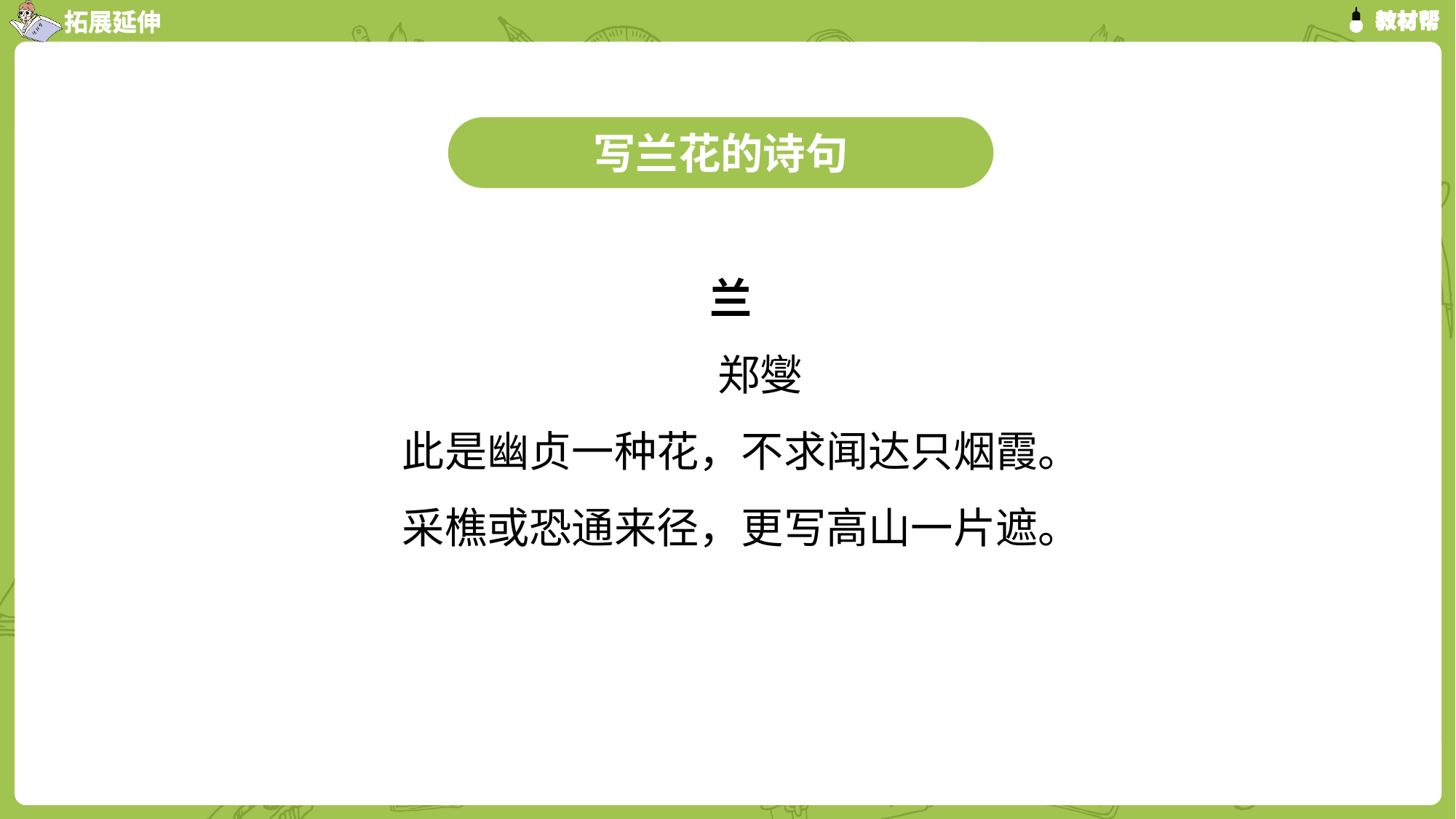

拓展延伸

写兰花的诗句
兰
     郑燮
此是幽贞一种花，不求闻达只烟霞。
采樵或恐通来径，更写高山一片遮。